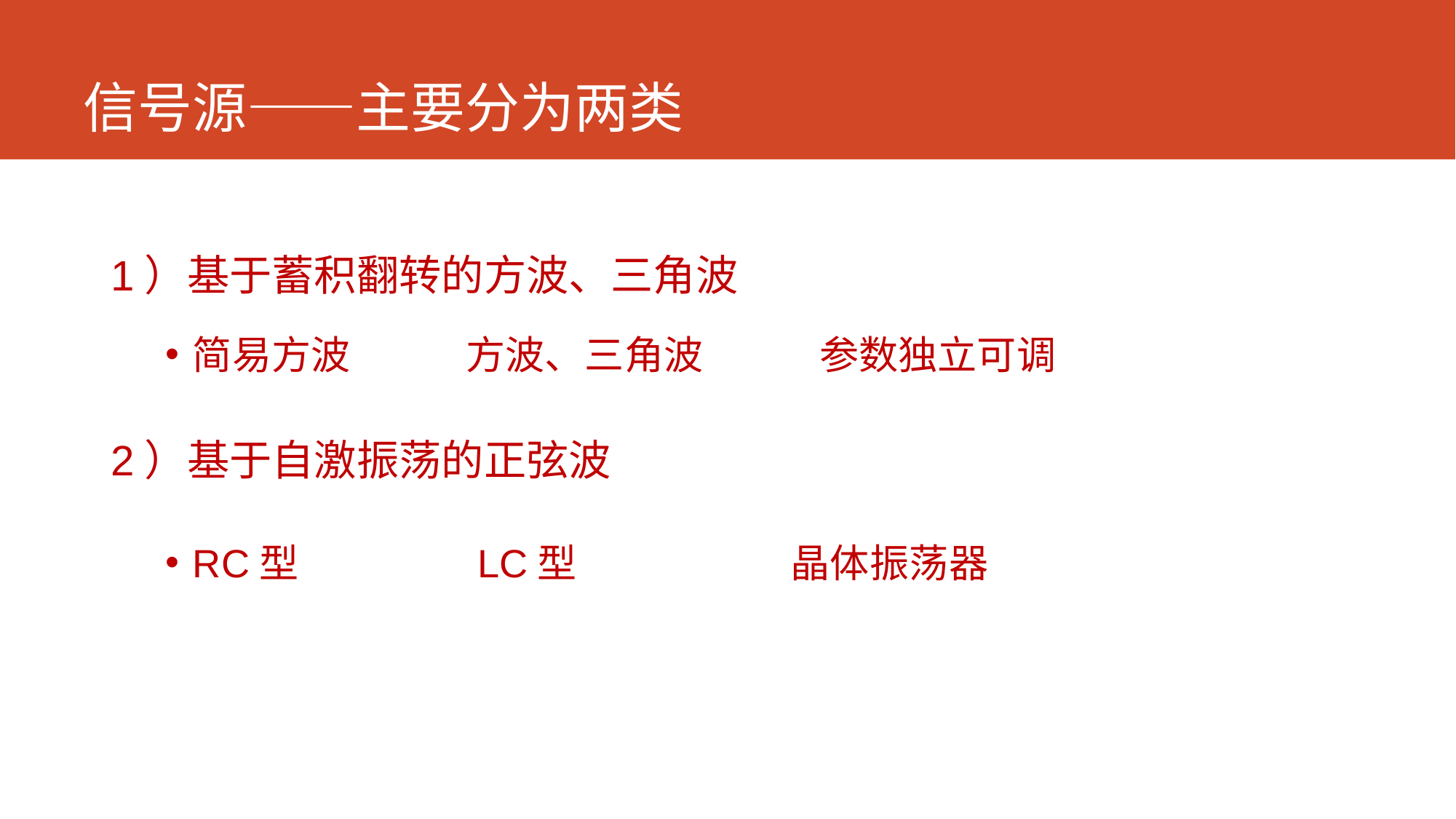

# 信号源——主要分为两类
1）基于蓄积翻转的方波、三角波
简易方波             方波、三角波             参数独立可调
2）基于自激振荡的正弦波
RC型                   LC型                        晶体振荡器